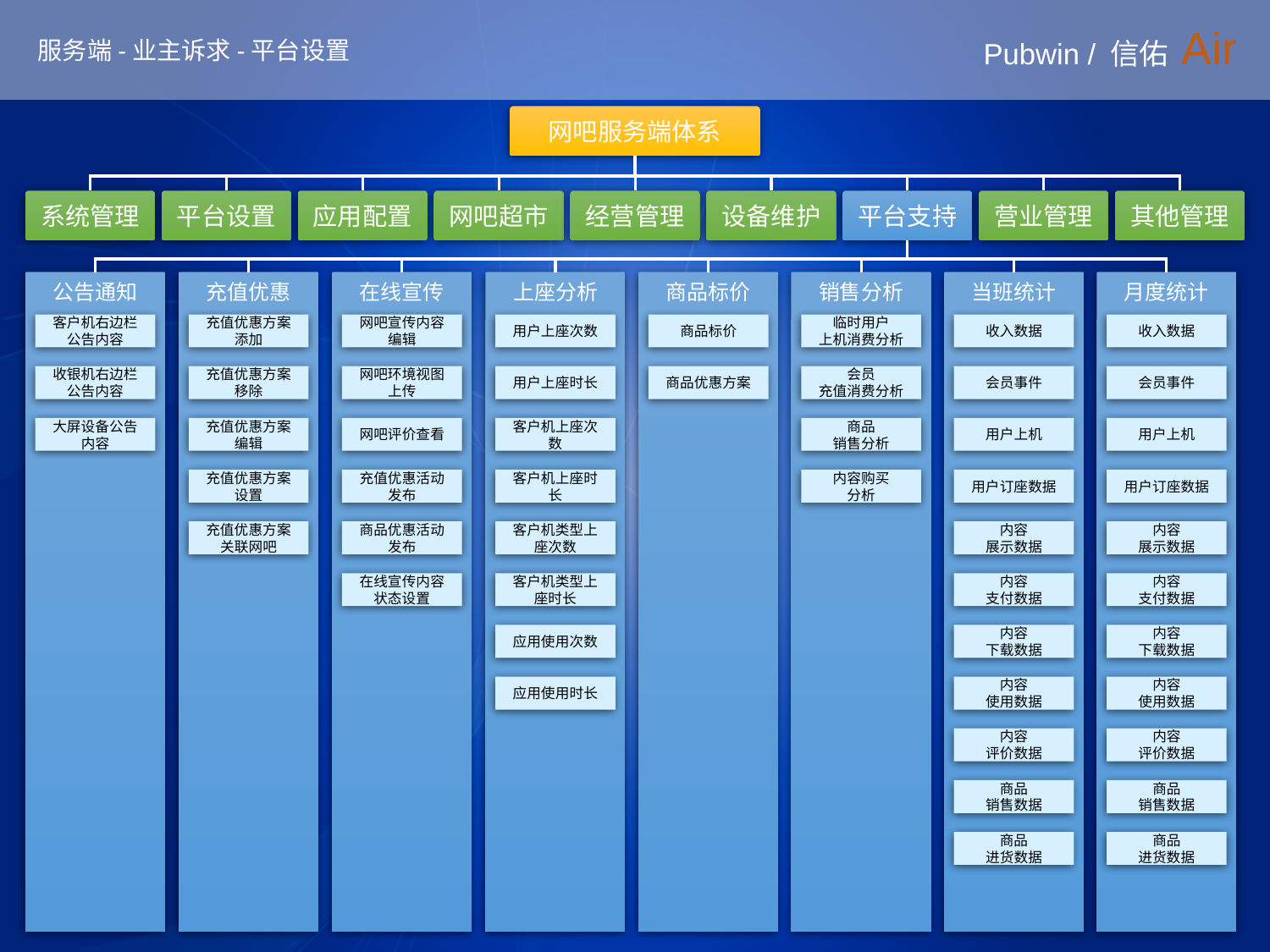

# Pubwin / 信佑 Air
服务端-业主诉求-平台设置
网吧服务端体系
系统管理
平台设置
应用配置
网吧超市
经营管理
设备维护
平台支持
营业管理
其他管理
公告通知
充值优惠
在线宣传
上座分析
商品标价
销售分析
当班统计
月度统计
客户机右边栏公告内容
充值优惠方案添加
网吧宣传内容编辑
用户上座次数
商品标价
临时用户
上机消费分析
收入数据
收入数据
收银机右边栏公告内容
充值优惠方案移除
网吧环境视图上传
用户上座时长
商品优惠方案
会员
充值消费分析
会员事件
会员事件
大屏设备公告内容
充值优惠方案编辑
网吧评价查看
客户机上座次数
商品
销售分析
用户上机
用户上机
充值优惠方案设置
充值优惠活动发布
客户机上座时长
内容购买
分析
用户订座数据
用户订座数据
充值优惠方案关联网吧
商品优惠活动发布
客户机类型上座次数
内容
展示数据
内容
展示数据
在线宣传内容状态设置
客户机类型上座时长
内容
支付数据
内容
支付数据
应用使用次数
内容
下载数据
内容
下载数据
应用使用时长
内容
使用数据
内容
使用数据
内容
评价数据
内容
评价数据
商品
销售数据
商品
销售数据
商品
进货数据
商品
进货数据